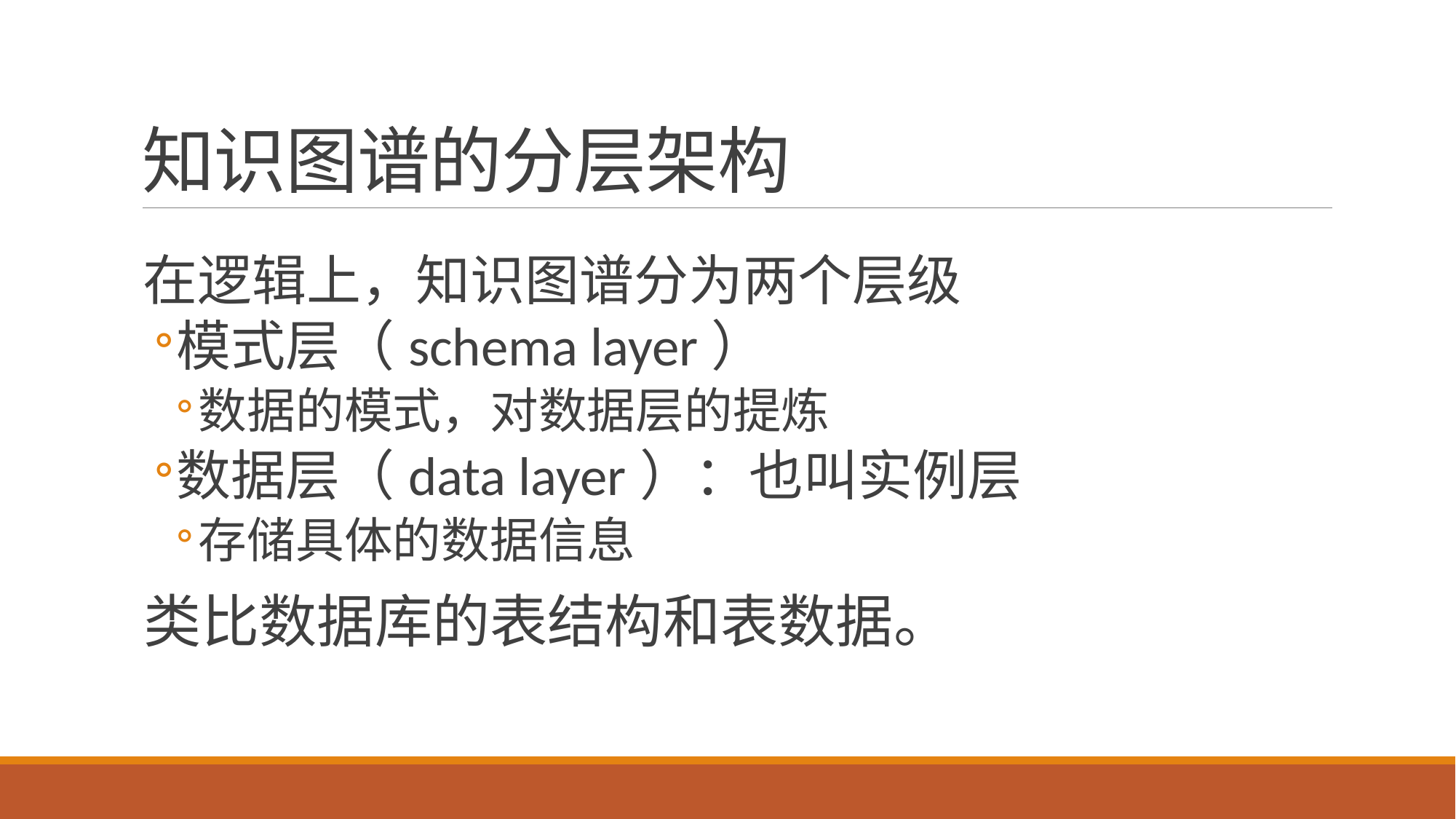

# 知识图谱的分层架构
在逻辑上，知识图谱分为两个层级
模式层（schema layer）
数据的模式，对数据层的提炼
数据层（data layer）：也叫实例层
存储具体的数据信息
类比数据库的表结构和表数据。